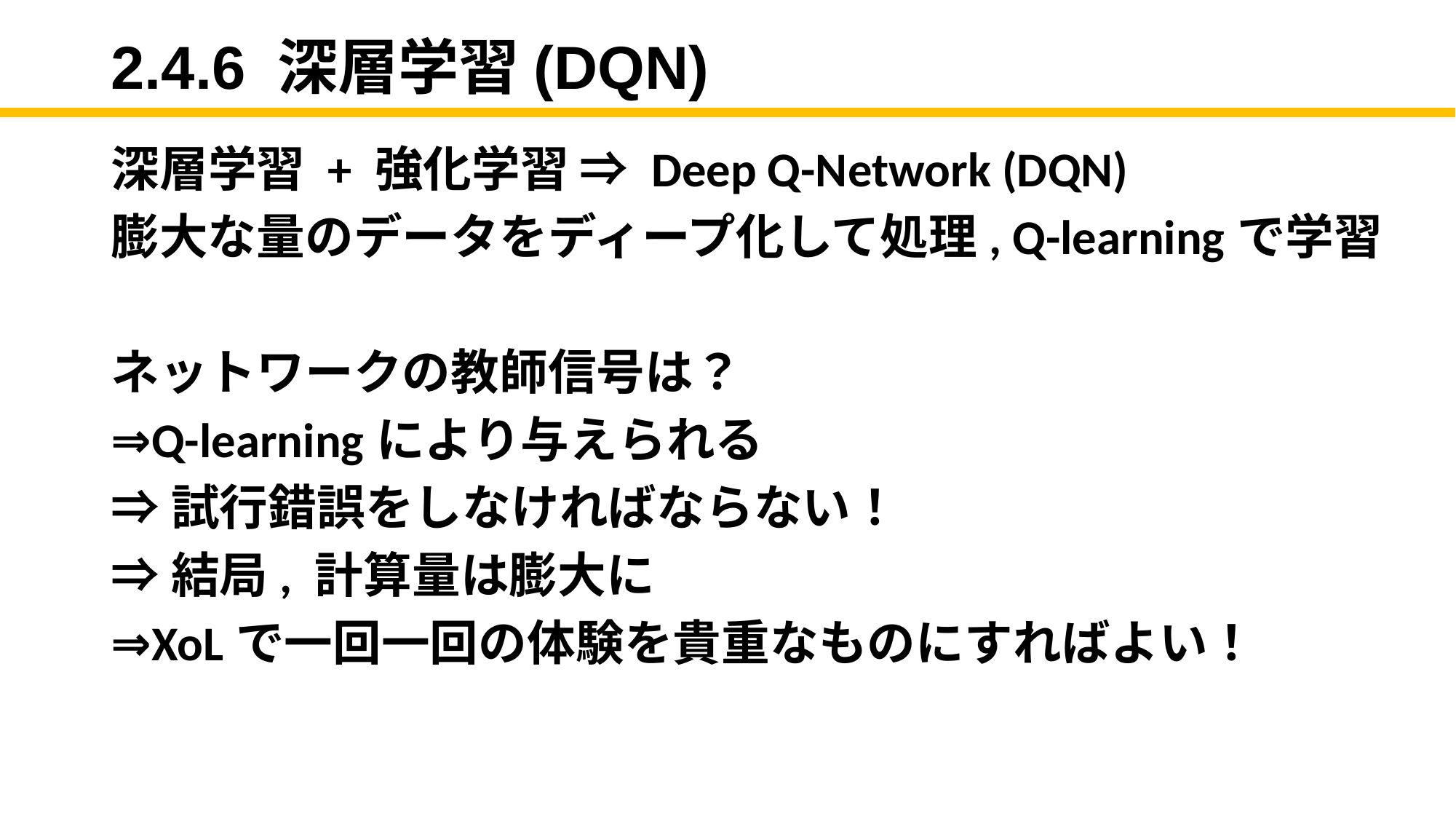

# 2.4.6 深層学習(DQN)
深層学習 + 強化学習 ⇒ Deep Q-Network (DQN)
膨大な量のデータをディープ化して処理, Q-learningで学習

ネットワークの教師信号は？
⇒Q-learningにより与えられる
⇒試行錯誤をしなければならない！
⇒結局, 計算量は膨大に
⇒XoLで一回一回の体験を貴重なものにすればよい！